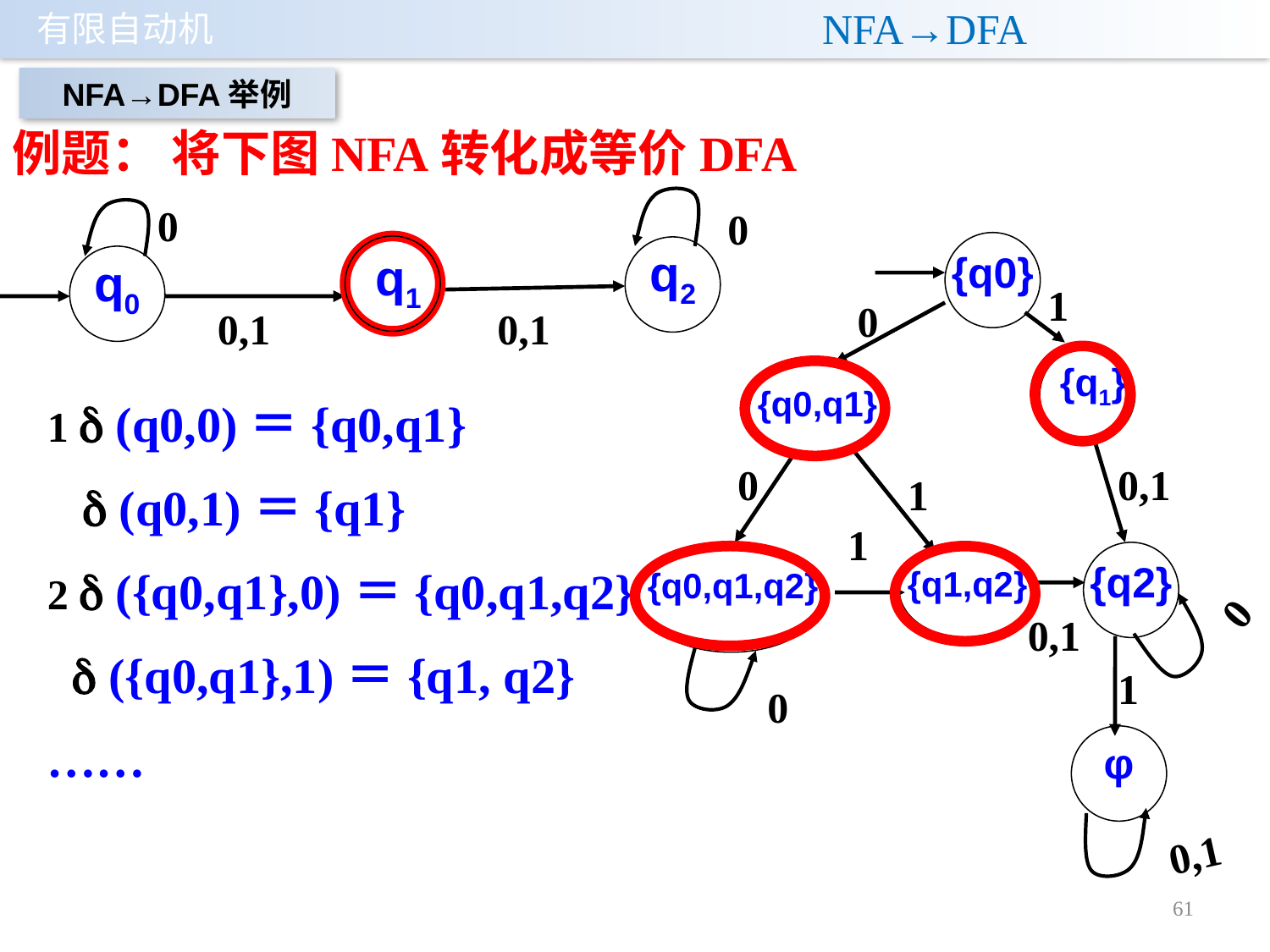

# NFA→DFA
NFA→DFA举例
例题： 将下图NFA转化成等价DFA

0
0

{q0}

q1
q2

q0
1

0

0,1
0,1

{q1}

{q0,q1}
1 δ (q0,0)＝{q0,q1}
   δ (q0,1)＝{q1}
2 δ ({q0,q1},0)＝{q0,q1,q2}
  δ ({q0,q1},1)＝{q1, q2}
……

0,1
0

1
1

{q0,q1,q2}

{q1,q2}

{q2}

0,1

0

1

0

φ

0,1
61